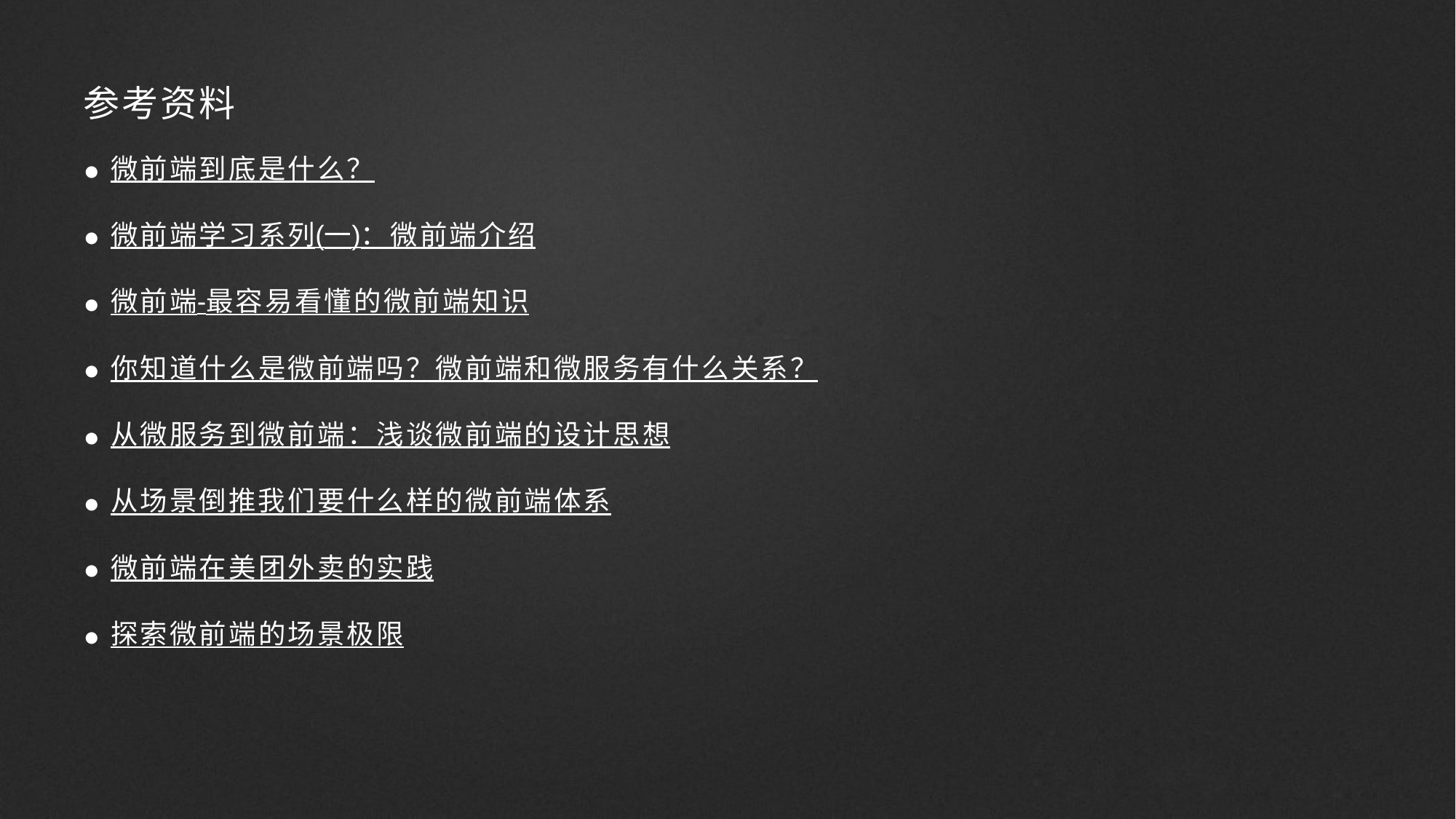

参考资料
微前端到底是什么？
微前端学习系列(一)：微前端介绍
微前端-最容易看懂的微前端知识
你知道什么是微前端吗？微前端和微服务有什么关系？
从微服务到微前端：浅谈微前端的设计思想
从场景倒推我们要什么样的微前端体系
微前端在美团外卖的实践
探索微前端的场景极限